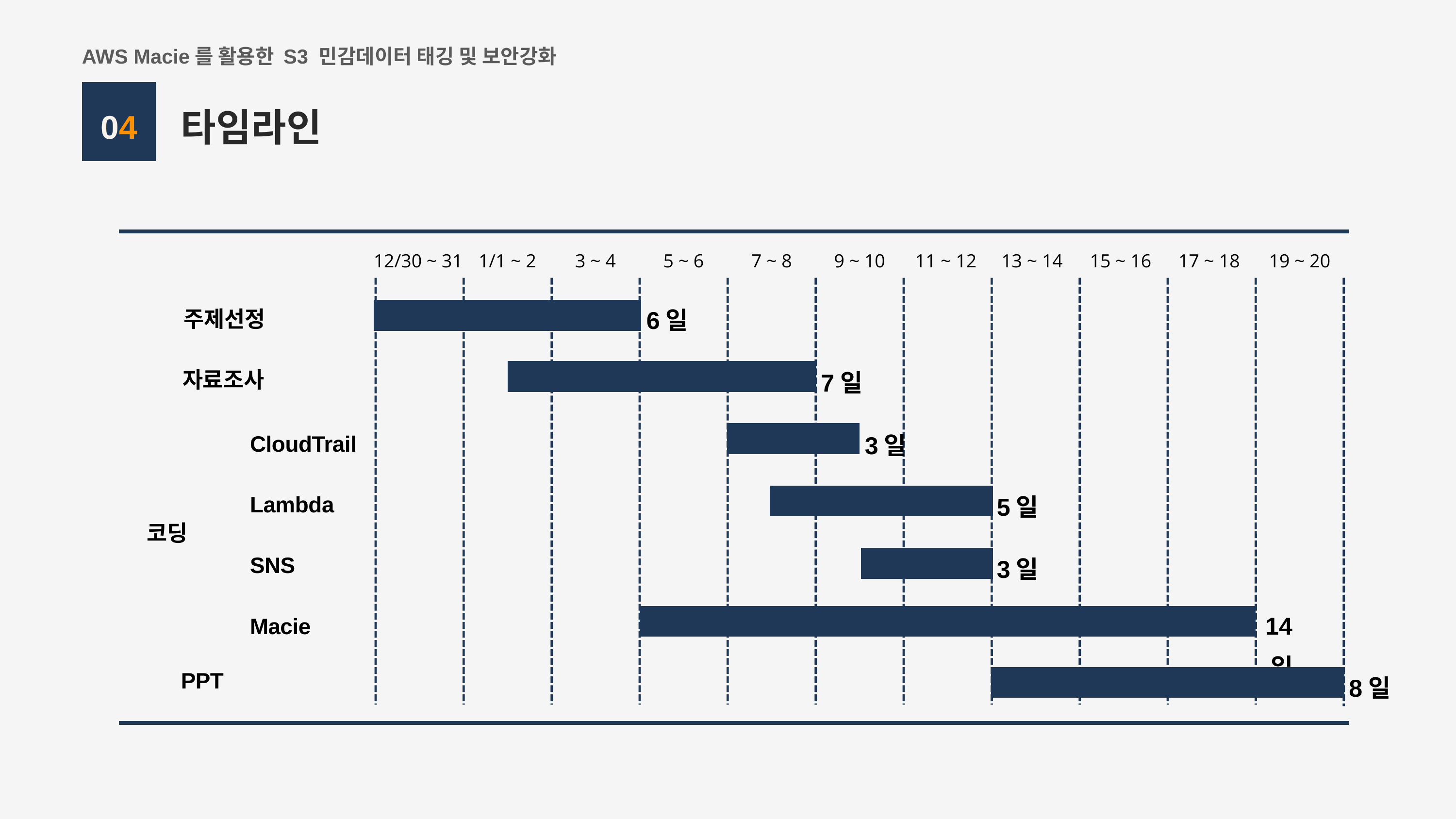

AWS Macie를 활용한 S3 민감데이터 태깅 및 보안강화

타임라인
04

12/30 ~ 31
1/1 ~ 2
3 ~ 4
5 ~ 6
7 ~ 8
9 ~ 10
11 ~ 12
13 ~ 14
15 ~ 16
17 ~ 18
19 ~ 20

6일
주제선정

자료조사

7일

3일
5일

3일

14일

CloudTrail
Lambda
SNS
Macie
코딩
PPT

8일